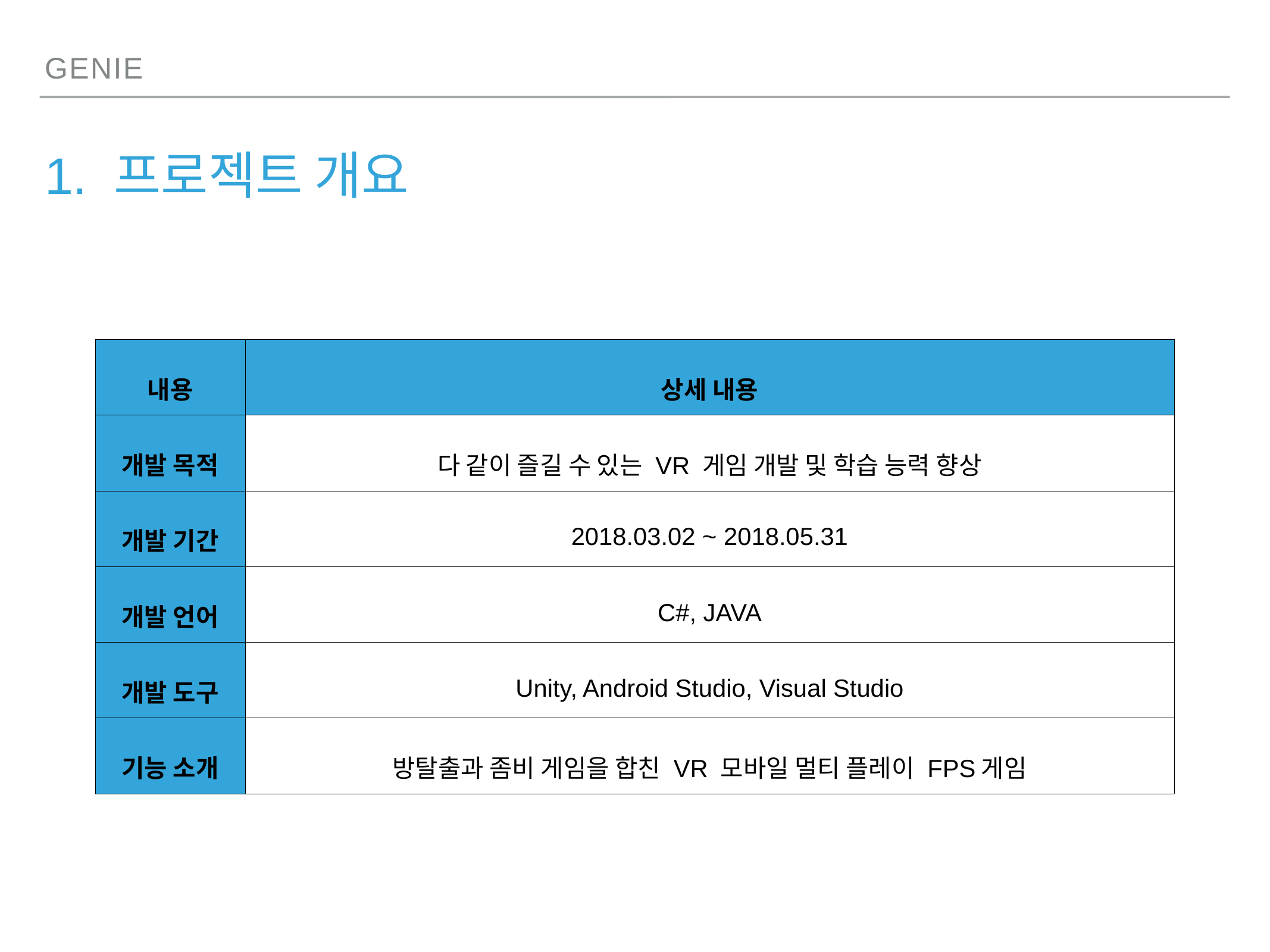

Genie
# 1. 프로젝트 개요
| 내용 | 상세 내용 |
| --- | --- |
| 개발 목적 | 다 같이 즐길 수 있는 VR 게임 개발 및 학습 능력 향상 |
| 개발 기간 | 2018.03.02 ~ 2018.05.31 |
| 개발 언어 | C#, JAVA |
| 개발 도구 | Unity, Android Studio, Visual Studio |
| 기능 소개 | 방탈출과 좀비 게임을 합친 VR 모바일 멀티 플레이 FPS게임 |